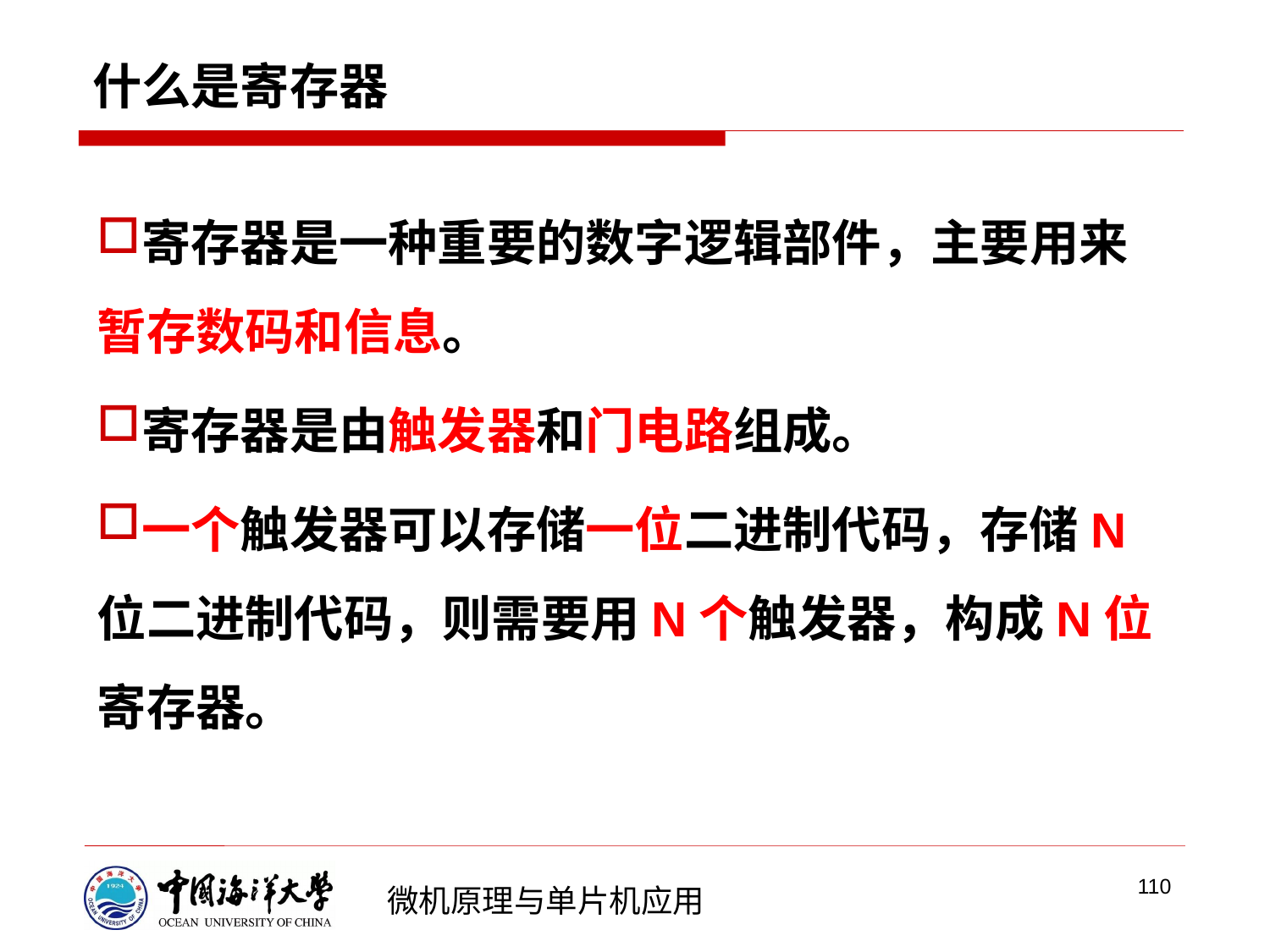

# 什么是寄存器
寄存器是一种重要的数字逻辑部件，主要用来暂存数码和信息。
寄存器是由触发器和门电路组成。
一个触发器可以存储一位二进制代码，存储N位二进制代码，则需要用N个触发器，构成N位寄存器。
110